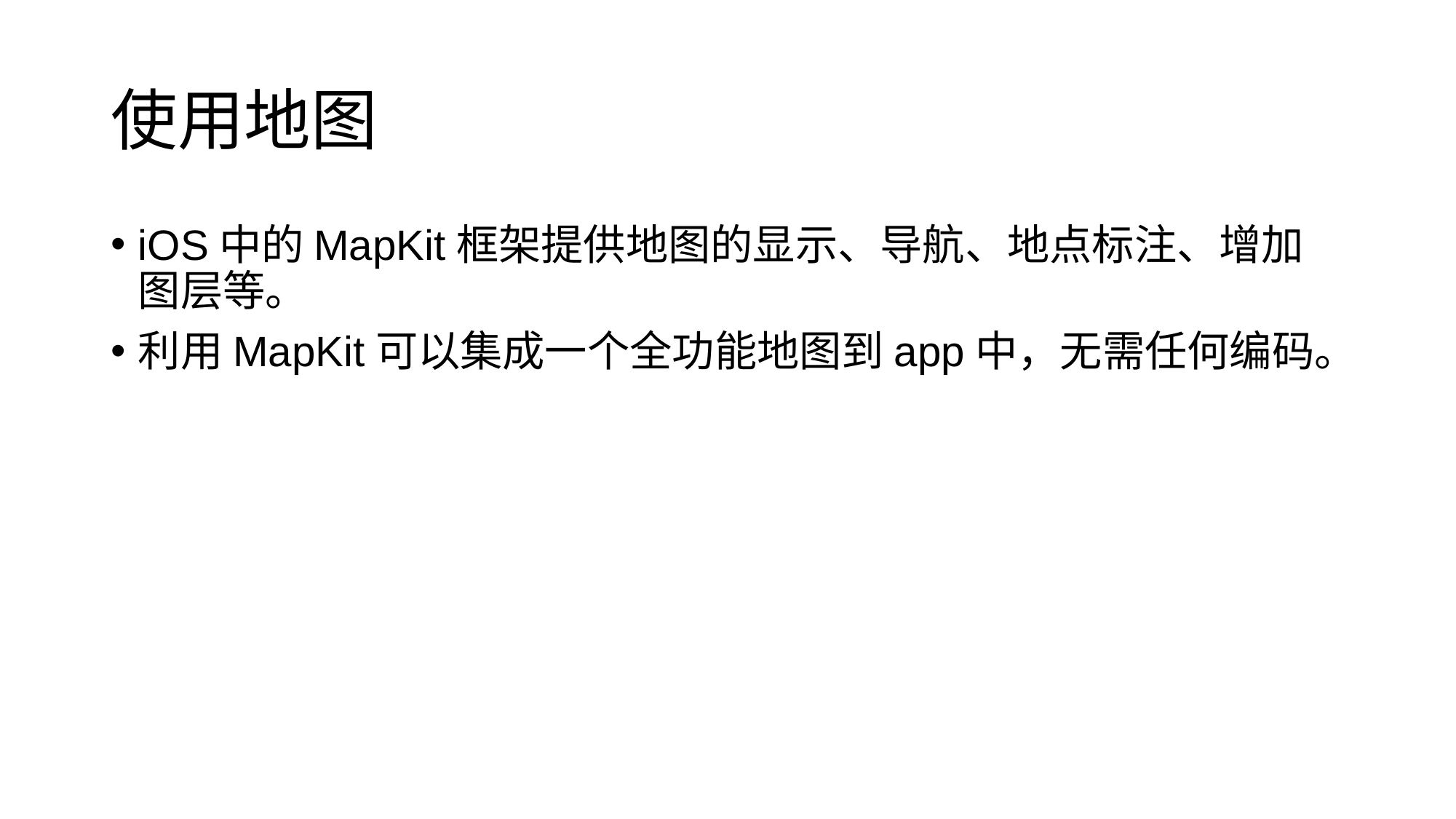

# 使用地图
iOS中的MapKit框架提供地图的显示、导航、地点标注、增加图层等。
利用MapKit可以集成一个全功能地图到app中，无需任何编码。